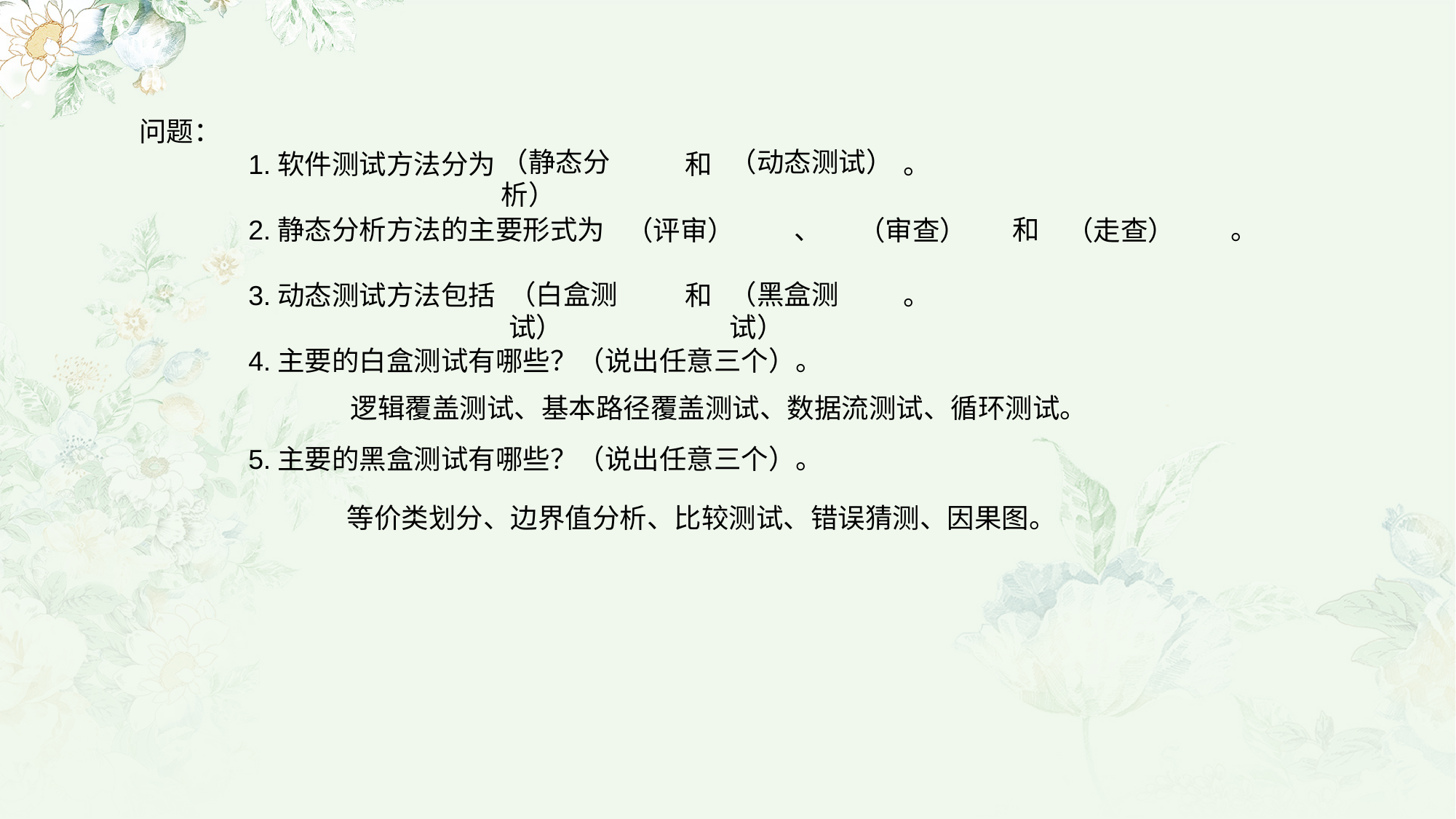

问题：
	1.软件测试方法分为		和		。

	2.静态分析方法的主要形式为		、		和		。

	3.动态测试方法包括		和		。

	4.主要的白盒测试有哪些？（说出任意三个）。

	5.主要的黑盒测试有哪些？（说出任意三个）。

（静态分析）
（动态测试）
（评审）
（审查）
（走查）
（白盒测试）
（黑盒测试）
逻辑覆盖测试、基本路径覆盖测试、数据流测试、循环测试。
等价类划分、边界值分析、比较测试、错误猜测、因果图。